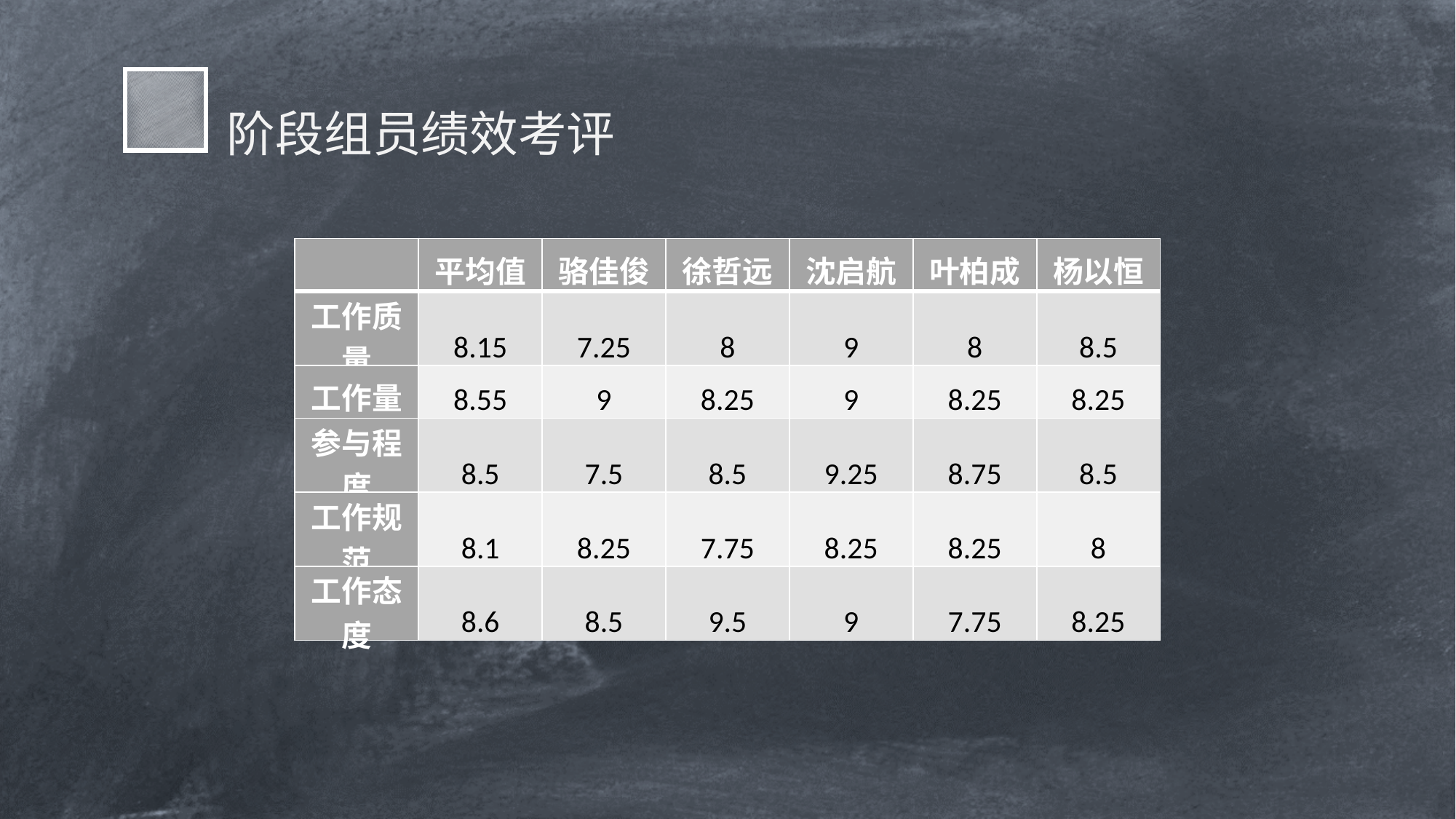

阶段组员绩效考评

|  | 平均值 | 骆佳俊 | 徐哲远 | 沈启航 | 叶柏成 | 杨以恒 |
| --- | --- | --- | --- | --- | --- | --- |
| 工作质量 | 8.15 | 7.25 | 8 | 9 | 8 | 8.5 |
| 工作量 | 8.55 | 9 | 8.25 | 9 | 8.25 | 8.25 |
| 参与程度 | 8.5 | 7.5 | 8.5 | 9.25 | 8.75 | 8.5 |
| 工作规范 | 8.1 | 8.25 | 7.75 | 8.25 | 8.25 | 8 |
| 工作态度 | 8.6 | 8.5 | 9.5 | 9 | 7.75 | 8.25 |